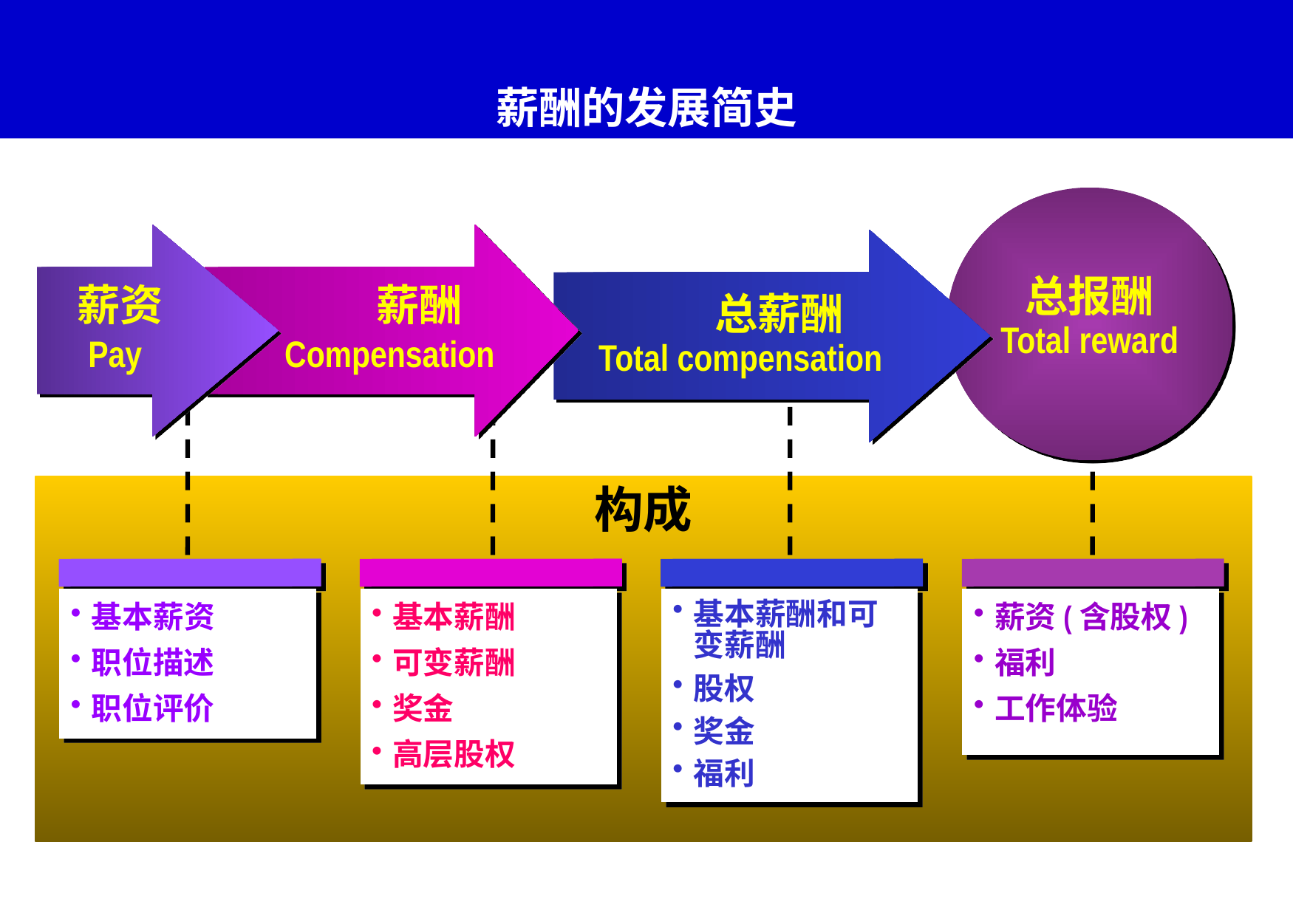

# 薪酬的发展简史
总报酬
Total reward
薪资
Pay
           薪酬
        Compensation
	总薪酬
    Total compensation

构成

基本薪资
职位描述
职位评价
基本薪酬
可变薪酬
奖金
高层股权
基本薪酬和可变薪酬
股权
奖金
福利
薪资(含股权)
福利
工作体验